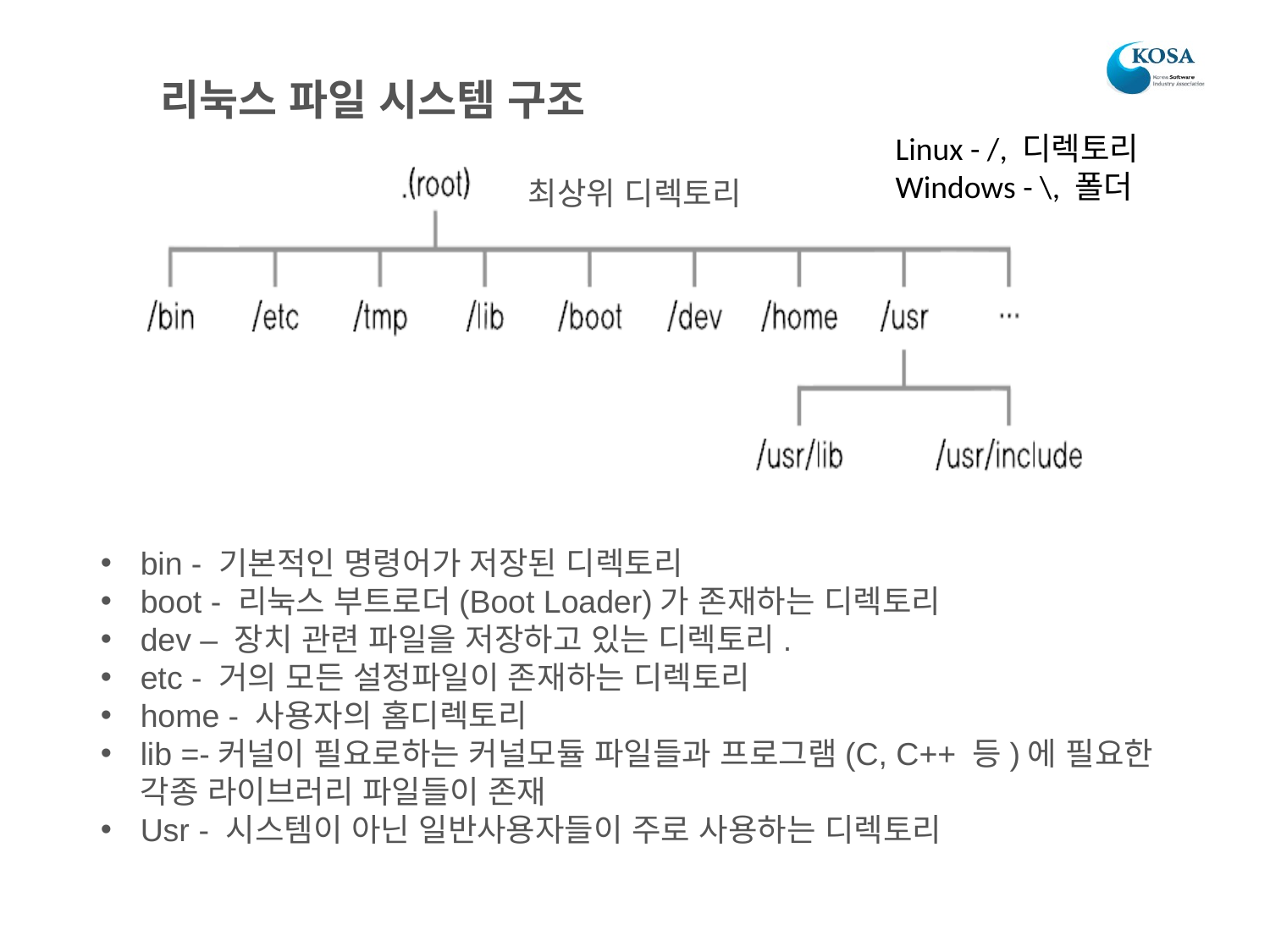

리눅스 파일 시스템 구조
Linux - /, 디렉토리
Windows - \, 폴더

최상위 디렉토리
bin - 기본적인 명령어가 저장된 디렉토리
boot - 리눅스 부트로더(Boot Loader)가 존재하는 디렉토리
dev – 장치 관련 파일을 저장하고 있는 디렉토리.
etc - 거의 모든 설정파일이 존재하는 디렉토리
home - 사용자의 홈디렉토리
lib =-커널이 필요로하는 커널모듈 파일들과 프로그램(C, C++ 등)에 필요한
각종 라이브러리 파일들이 존재
Usr - 시스템이 아닌 일반사용자들이 주로 사용하는 디렉토리